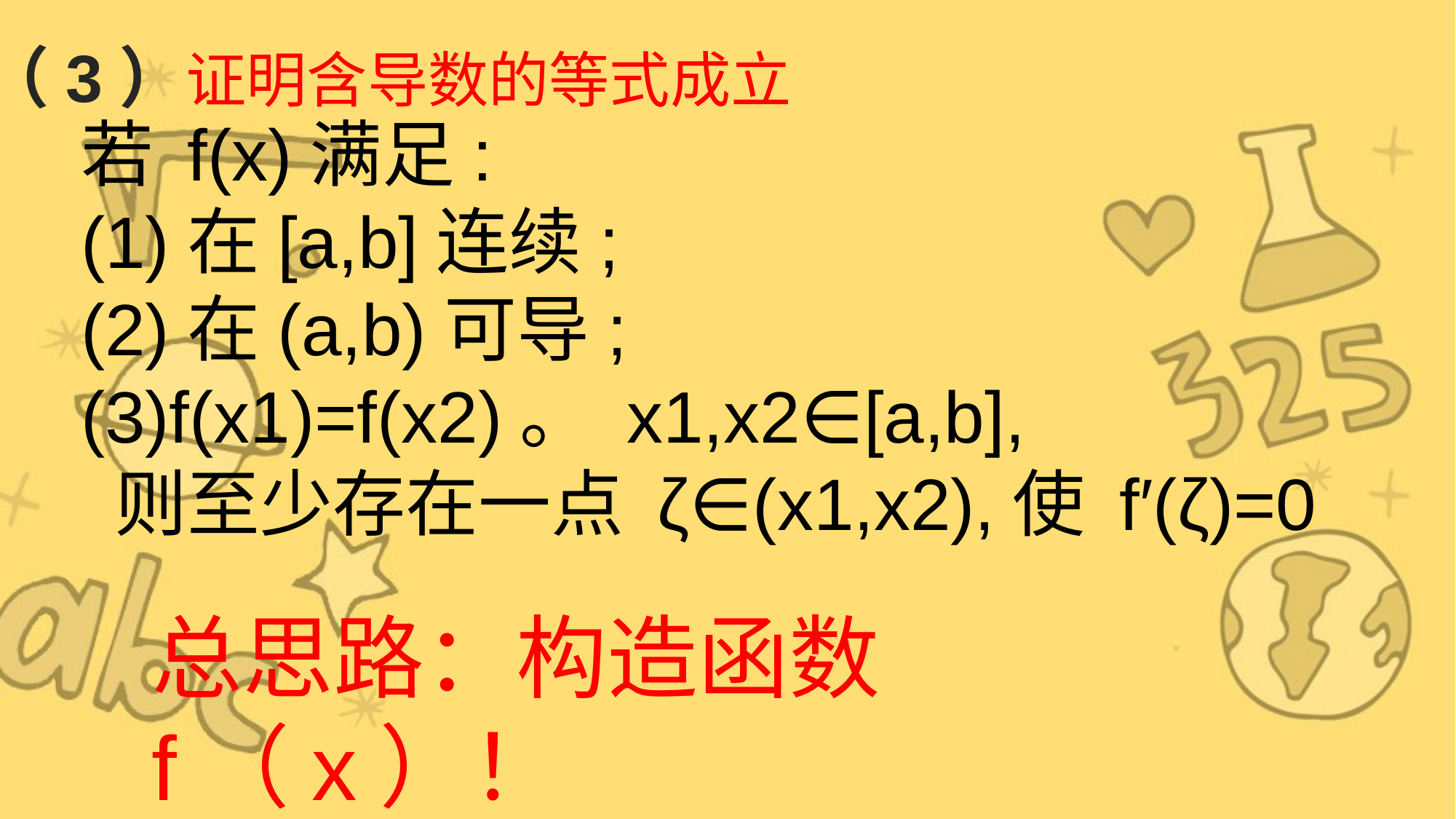

（3）证明含导数的等式成立

若 f(x)满足:
(1)在[a,b]连续;
(2)在(a,b)可导;
(3)f(x1)=f(x2)。 x1,x2∈[a,b],
 则至少存在一点 ζ∈(x1,x2),使 f′(ζ)=0
总思路：构造函数f（x）！